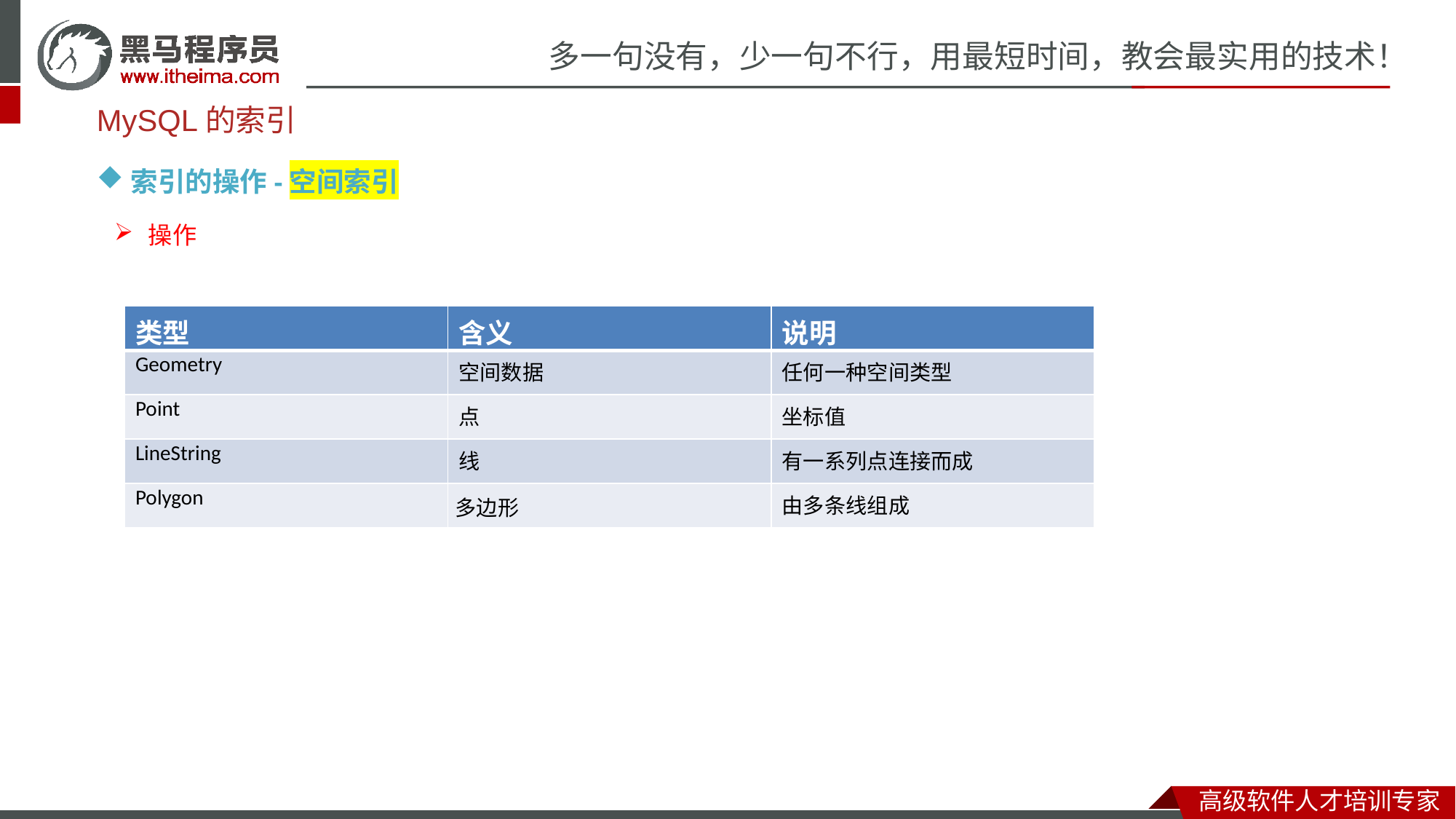

MySQL的索引
索引的操作-空间索引
操作
| 类型 | 含义 | 说明 |
| --- | --- | --- |
| Geometry | 空间数据 | 任何一种空间类型 |
| Point | 点 | 坐标值 |
| LineString | 线 | 有一系列点连接而成 |
| Polygon | 多边形 | 由多条线组成 |